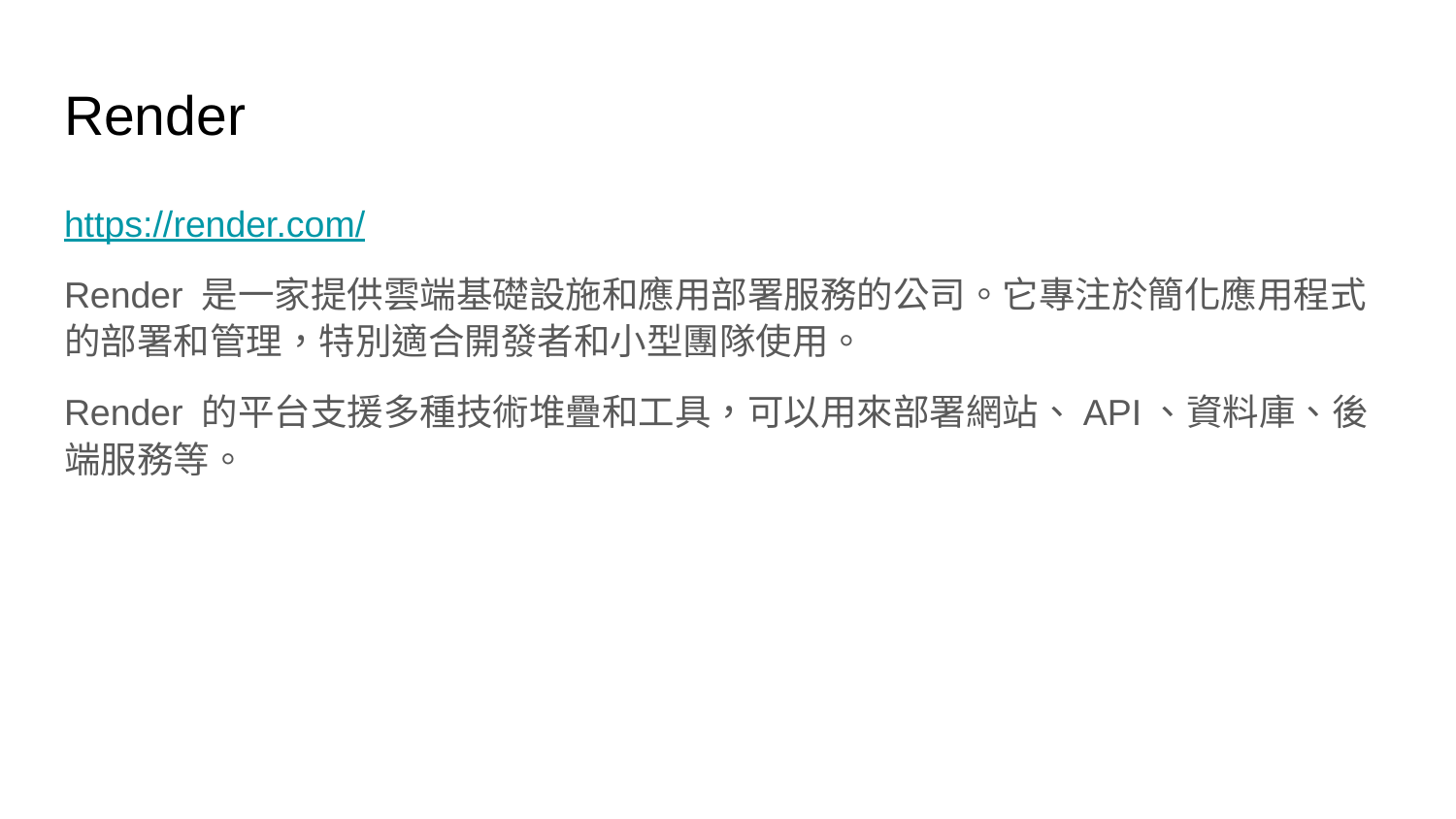

# Render
https://render.com/
Render 是一家提供雲端基礎設施和應用部署服務的公司。它專注於簡化應用程式的部署和管理，特別適合開發者和小型團隊使用。
Render 的平台支援多種技術堆疊和工具，可以用來部署網站、API、資料庫、後端服務等。